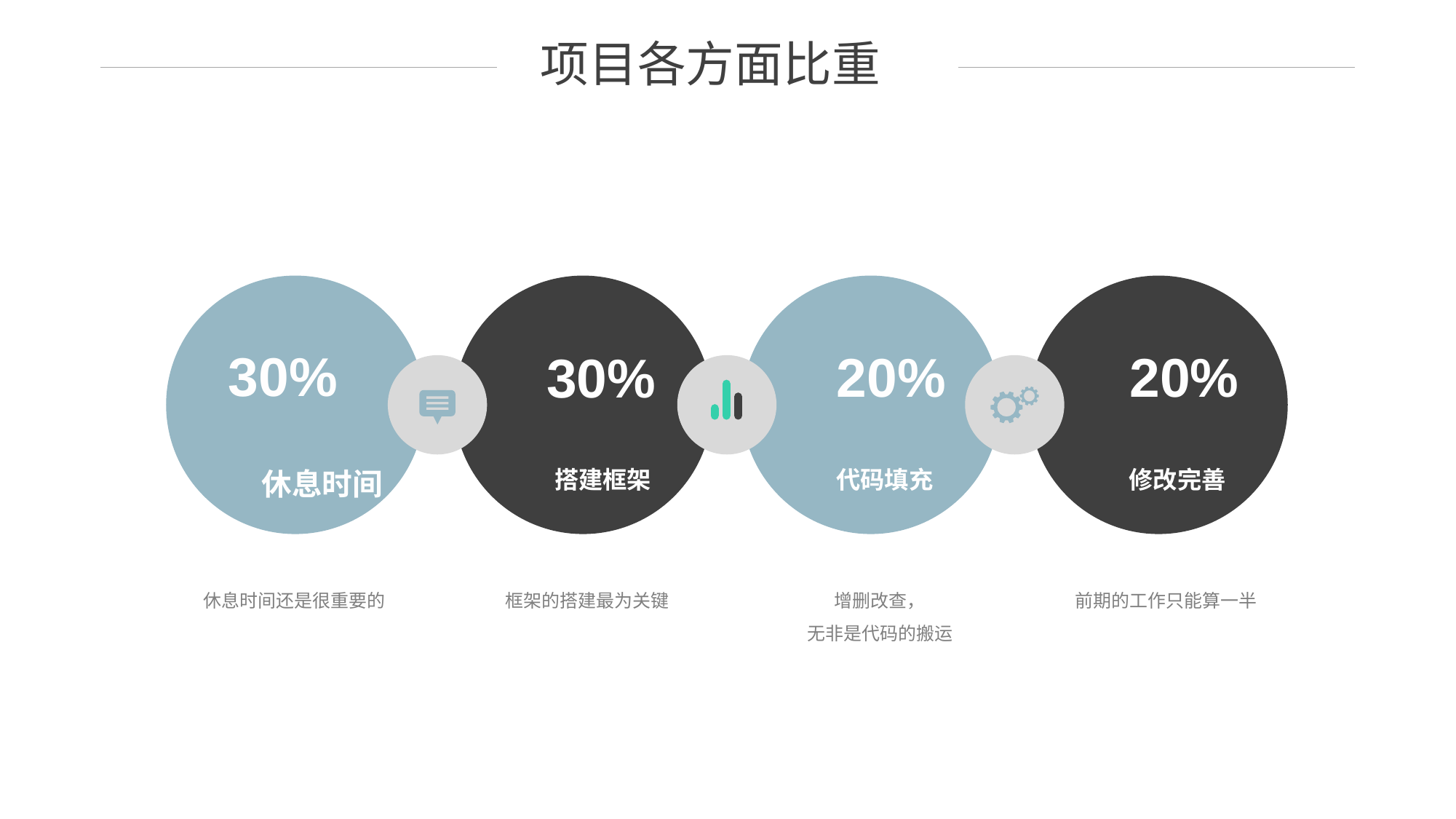

项目各方面比重

30%
  20%
  20%
  30%

休息时间
搭建框架
代码填充
修改完善
休息时间还是很重要的
框架的搭建最为关键
增删改查，
无非是代码的搬运
前期的工作只能算一半